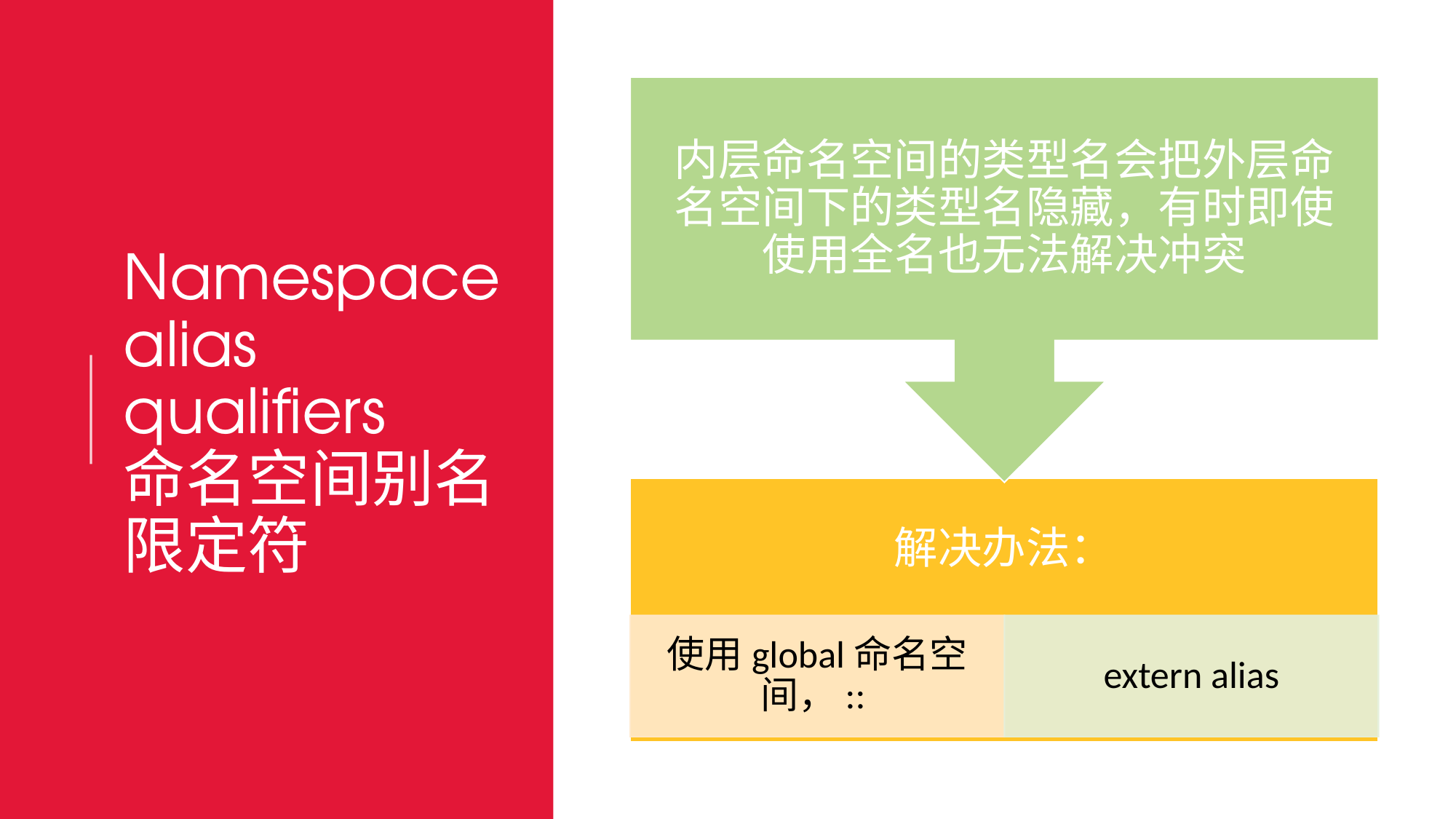

解决办法：
使用global命名空间，::
extern alias
内层命名空间的类型名会把外层命名空间下的类型名隐藏，有时即使使用全名也无法解决冲突
# Namespace alias qualifiers 命名空间别名限定符